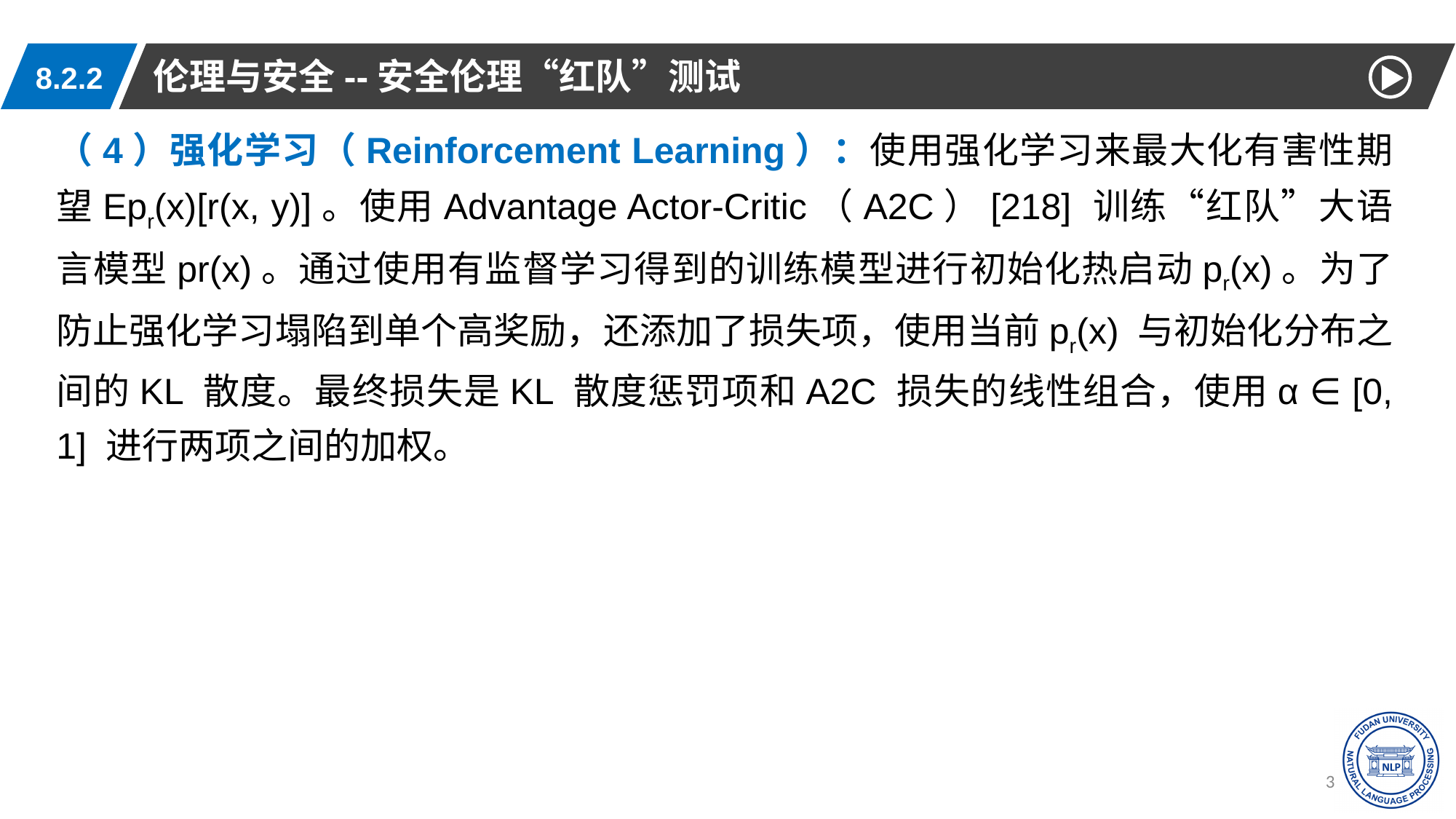

伦理与安全--安全伦理“红队”测试
8.2.2

（4）强化学习（Reinforcement Learning）：使用强化学习来最大化有害性期望Epr(x)[r(x, y)]。使用Advantage Actor-Critic（A2C）[218] 训练“红队”大语言模型pr(x)。通过使用有监督学习得到的训练模型进行初始化热启动pr(x)。为了防止强化学习塌陷到单个高奖励，还添加了损失项，使用当前pr(x) 与初始化分布之间的KL 散度。最终损失是KL 散度惩罚项和A2C 损失的线性组合，使用α ∈ [0, 1] 进行两项之间的加权。
34